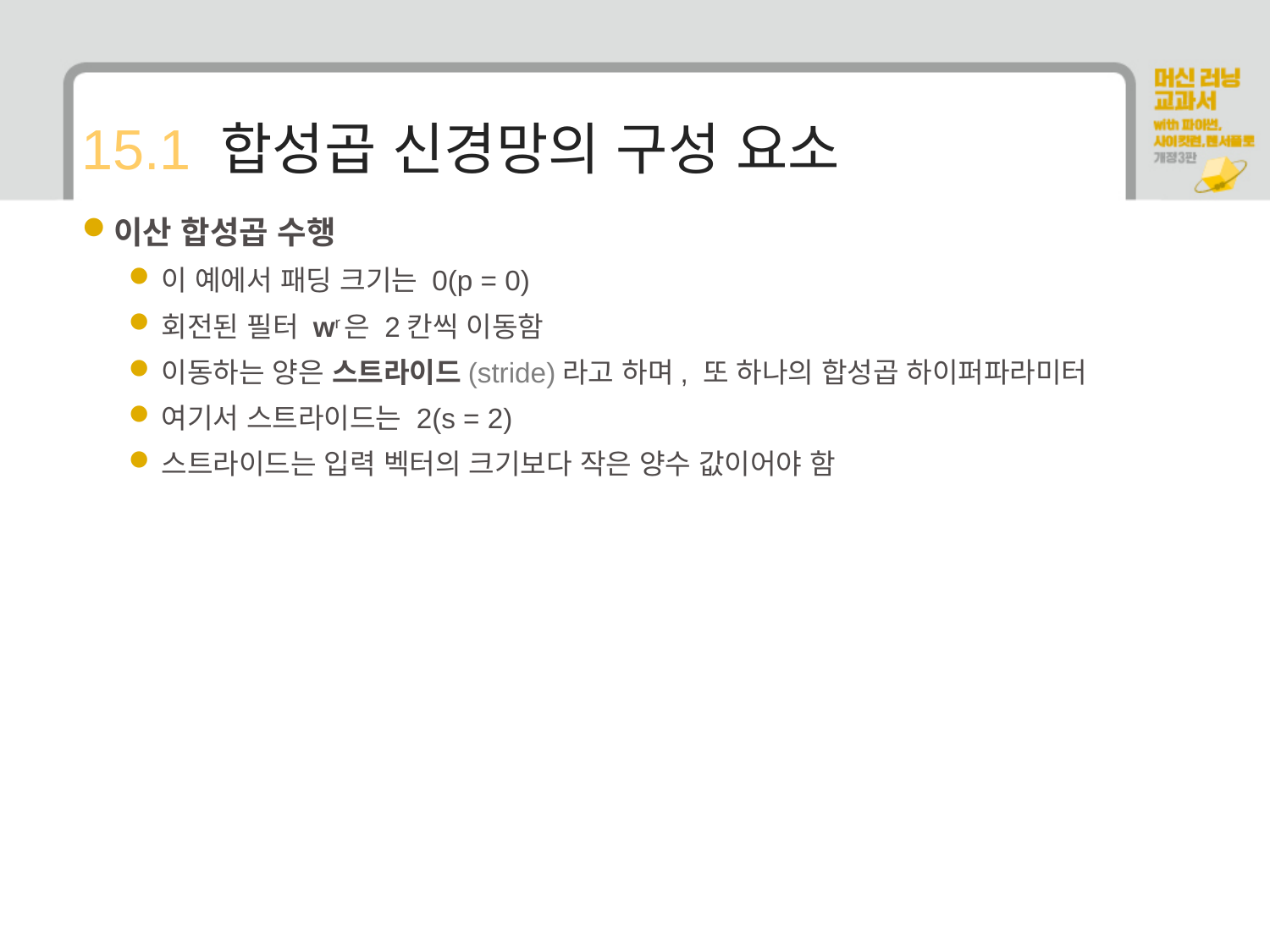

# 15.1 합성곱 신경망의 구성 요소
이산 합성곱 수행
이 예에서 패딩 크기는 0(p = 0)
회전된 필터 wr은 2칸씩 이동함
이동하는 양은 스트라이드(stride)라고 하며, 또 하나의 합성곱 하이퍼파라미터
여기서 스트라이드는 2(s = 2)
스트라이드는 입력 벡터의 크기보다 작은 양수 값이어야 함